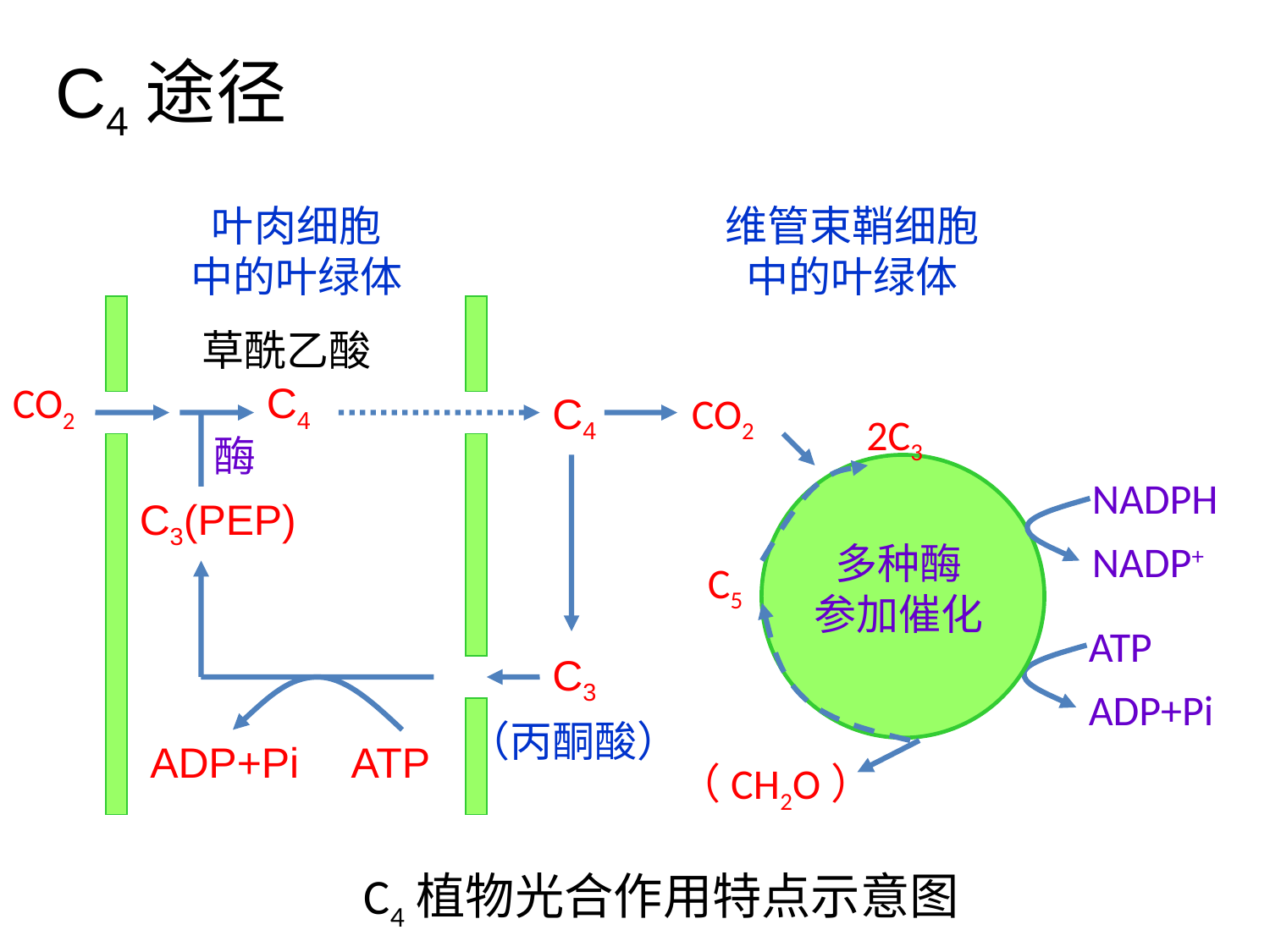

C4途径

叶肉细胞
中的叶绿体
维管束鞘细胞
中的叶绿体

草酰乙酸
CO2
C4
C4
CO2

2C3

酶

C3

多种酶
参加催化

NADPH
C3(PEP)

NADP+
C5

ATP

ADP+Pi
ATP

ADP+Pi
（丙酮酸）

（CH2O）
C4植物光合作用特点示意图